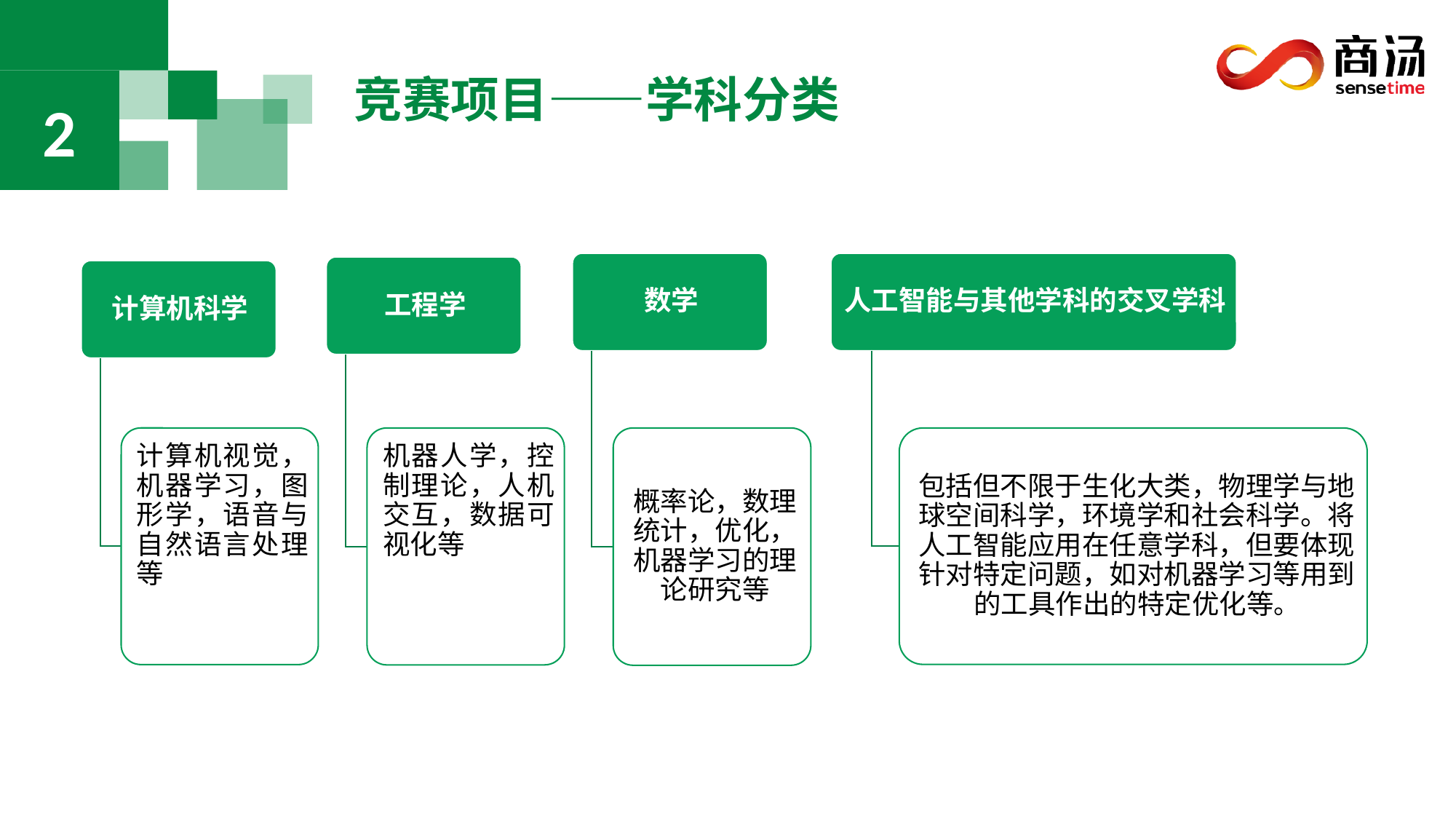

2
竞赛项目——学科分类

计算机科学
计算机视觉，机器学习，图形学，语音与自然语言处理等
工程学
机器人学，控制理论，人机交互，数据可视化等
数学
概率论，数理统计，优化，机器学习的理论研究等
人工智能与其他学科的交叉学科
包括但不限于生化大类，物理学与地球空间科学，环境学和社会科学。将人工智能应用在任意学科，但要体现针对特定问题，如对机器学习等用到的工具作出的特定优化等。